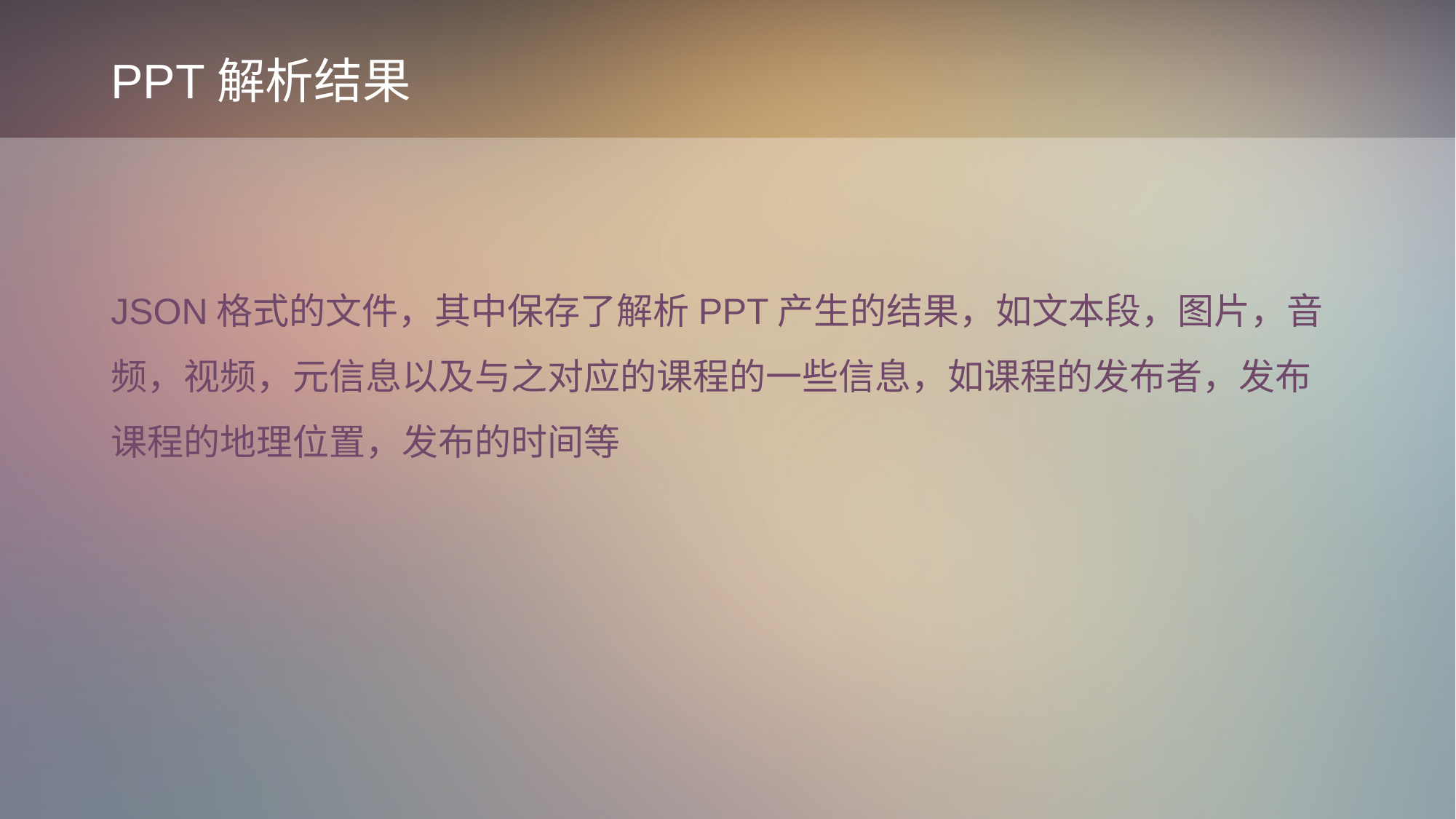

# PPT解析结果
JSON格式的文件，其中保存了解析PPT产生的结果，如文本段，图片，音频，视频，元信息以及与之对应的课程的一些信息，如课程的发布者，发布课程的地理位置，发布的时间等